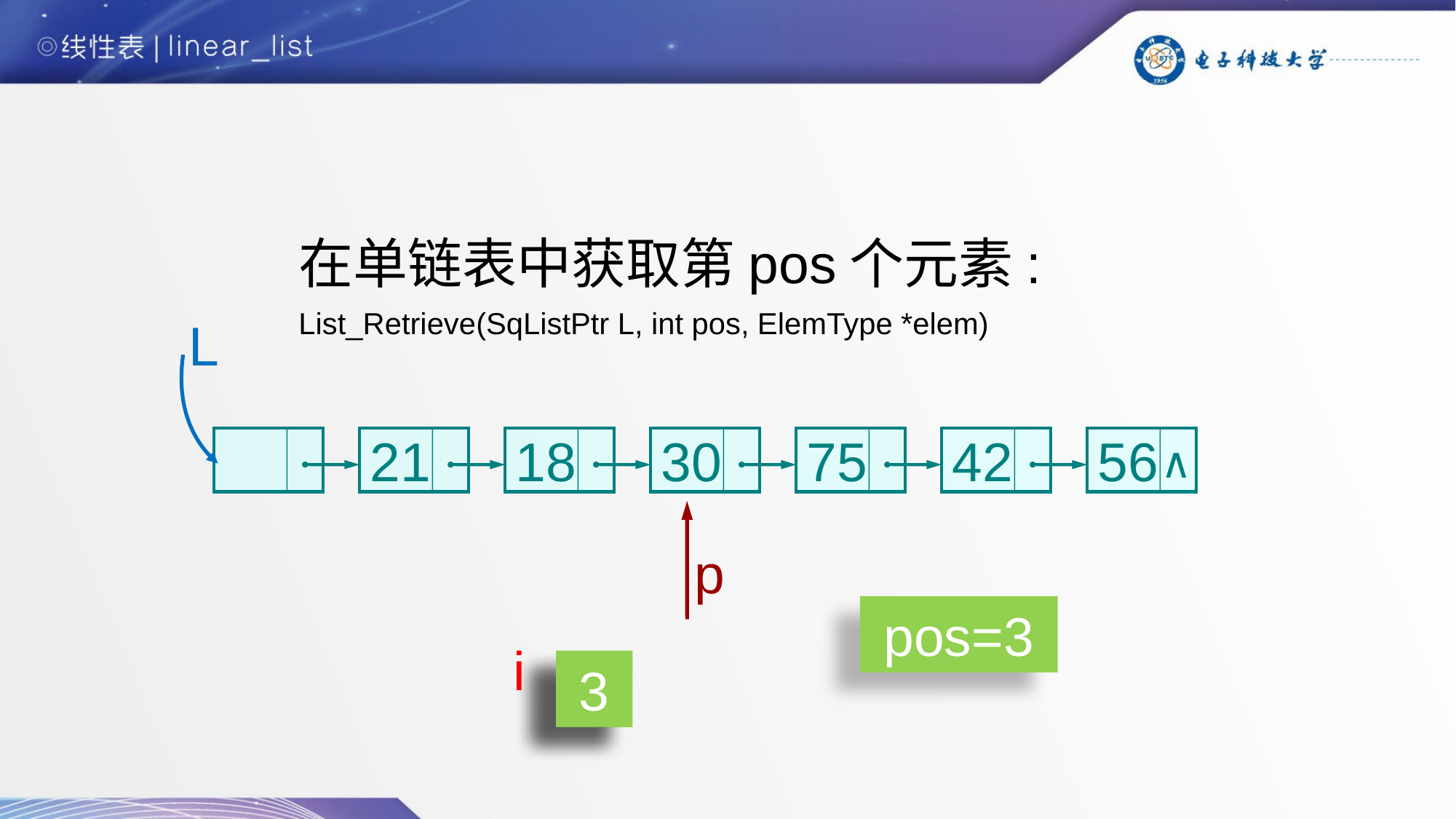

在单链表中获取第pos个元素:
List_Retrieve(SqListPtr L, int pos, ElemType *elem)
L

21

18

30

75

42

56

∧

p

p

p
pos=3
i
1
2
3